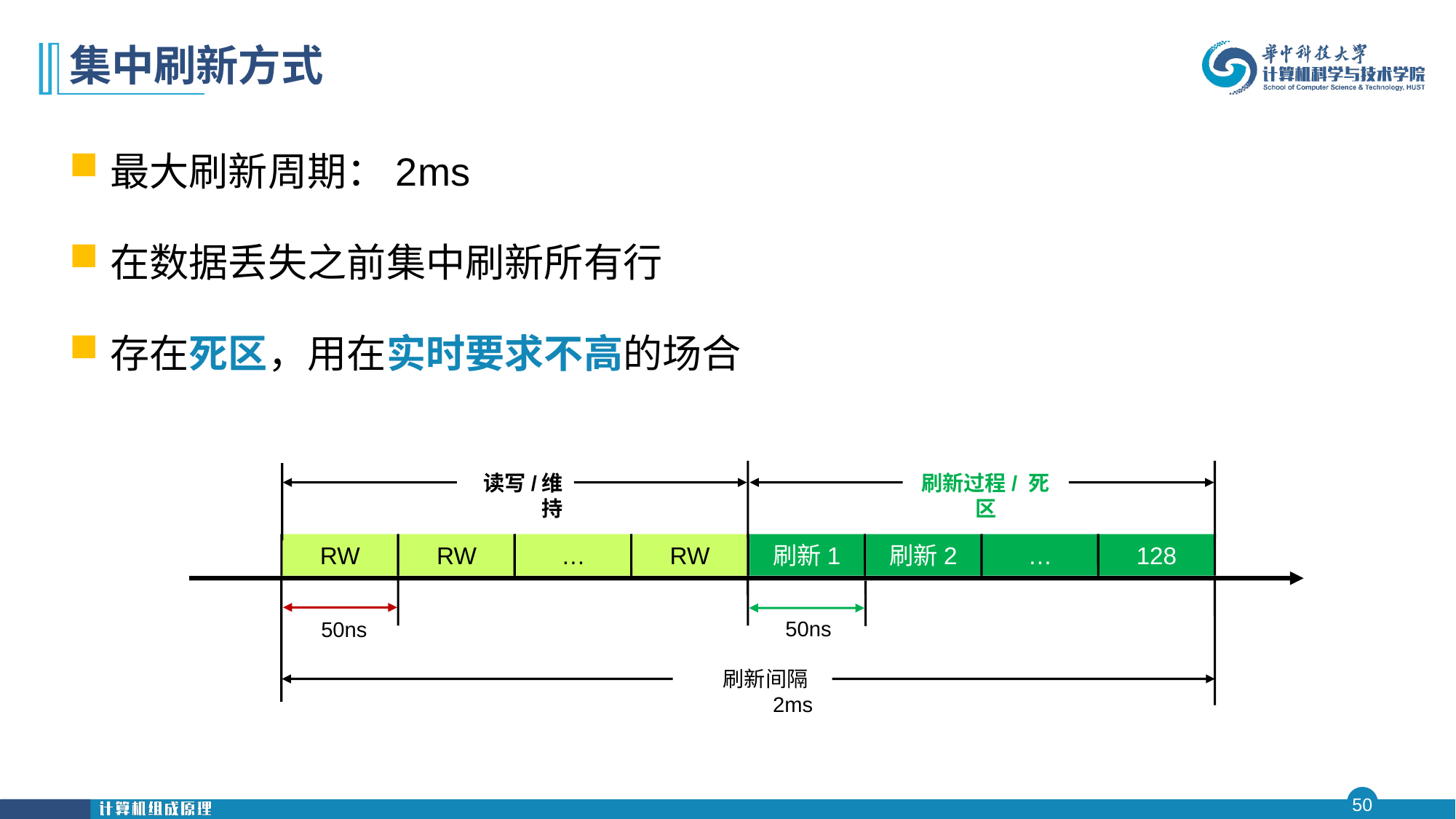

# 集中刷新方式
最大刷新周期：2ms
在数据丢失之前集中刷新所有行
存在死区，用在实时要求不高的场合

刷新过程/ 死区

读写/维持

RW

RW

…

RW

刷新1

刷新2

…

128

50ns

50ns
刷新间隔2ms